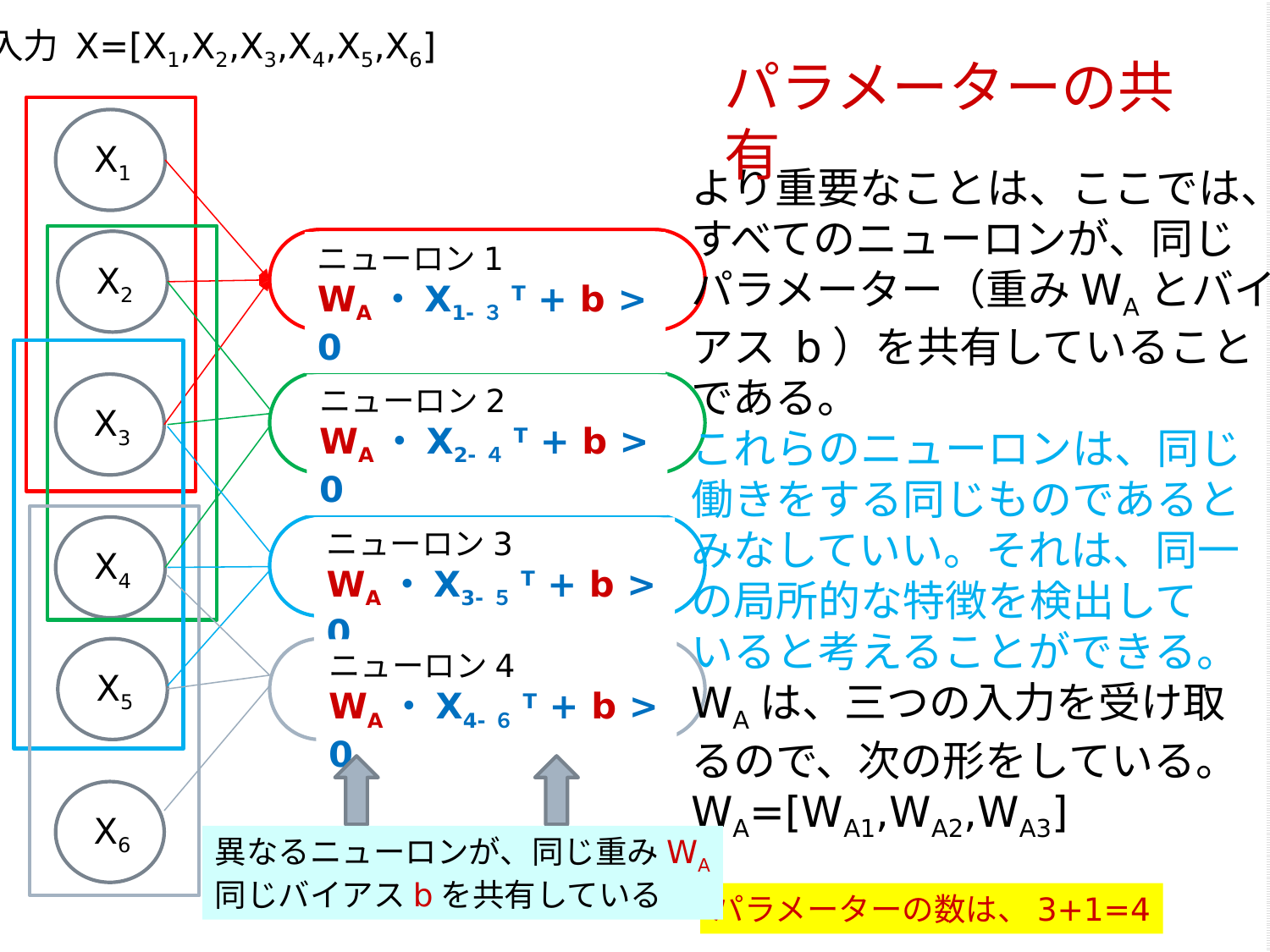

入力 X=[X1,X2,X3,X4,X5,X6]
パラメーターの共有

X1
より重要なことは、ここでは、
すべてのニューロンが、同じ
パラメーター（重みWAとバイ
アス b）を共有していること
である。
これらのニューロンは、同じ
働きをする同じものであると
みなしていい。それは、同一
の局所的な特徴を検出して
いると考えることができる。
WAは、三つの入力を受け取
るので、次の形をしている。
WA=[WA1,WA2,WA3]

X2
ニューロン1
WA・X1-３T + b > 0

X3
ニューロン2
WA・X2-４T + b > 0

X4
ニューロン3
WA・X3-５T + b > 0

X5
ニューロン4
WA・X4-６T + b > 0

X6
異なるニューロンが、同じ重みWA
同じバイアスbを共有している
パラメーターの数は、3+1=4